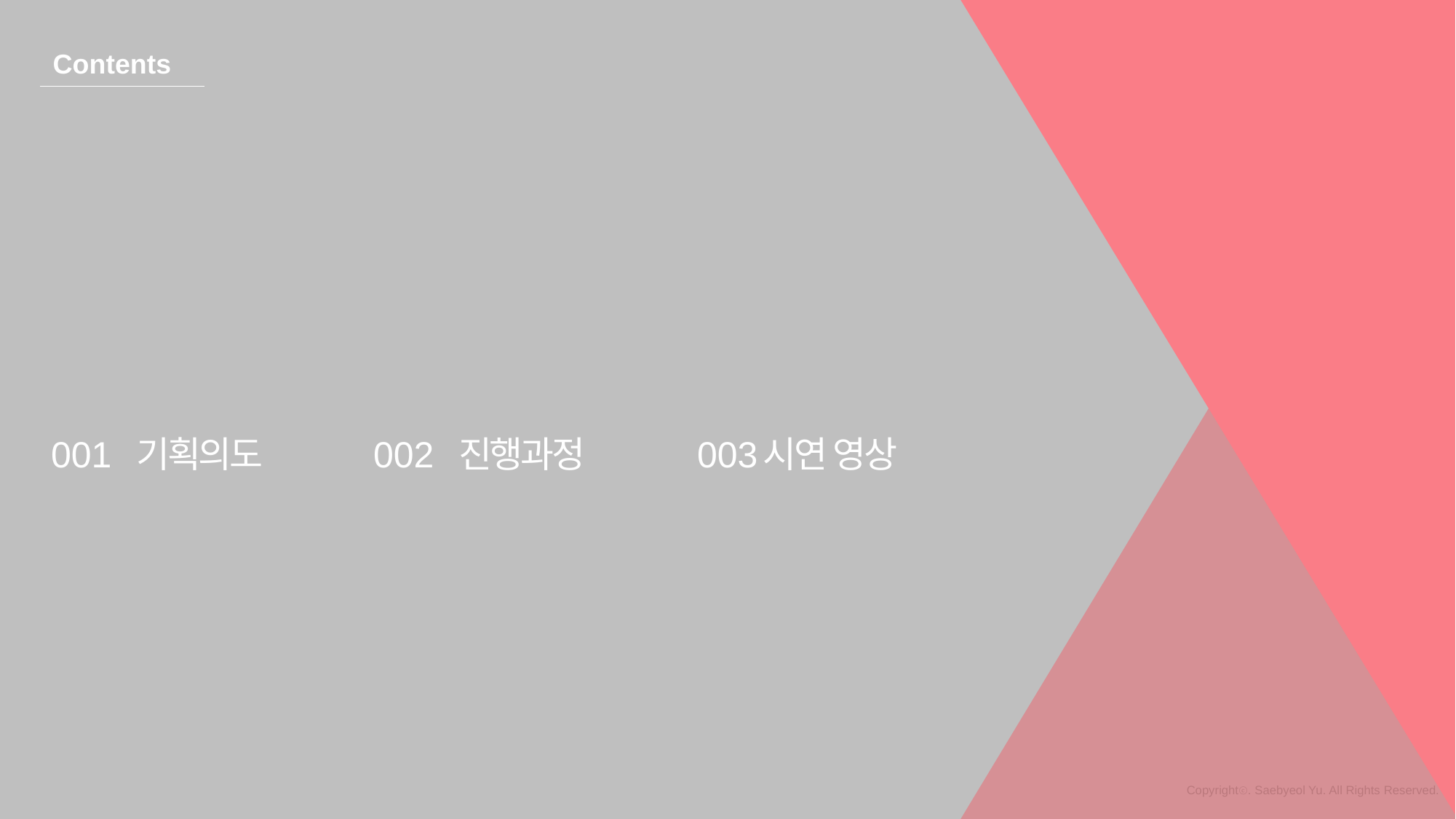

Contents
001
기획의도
002
진행과정
003
시연 영상